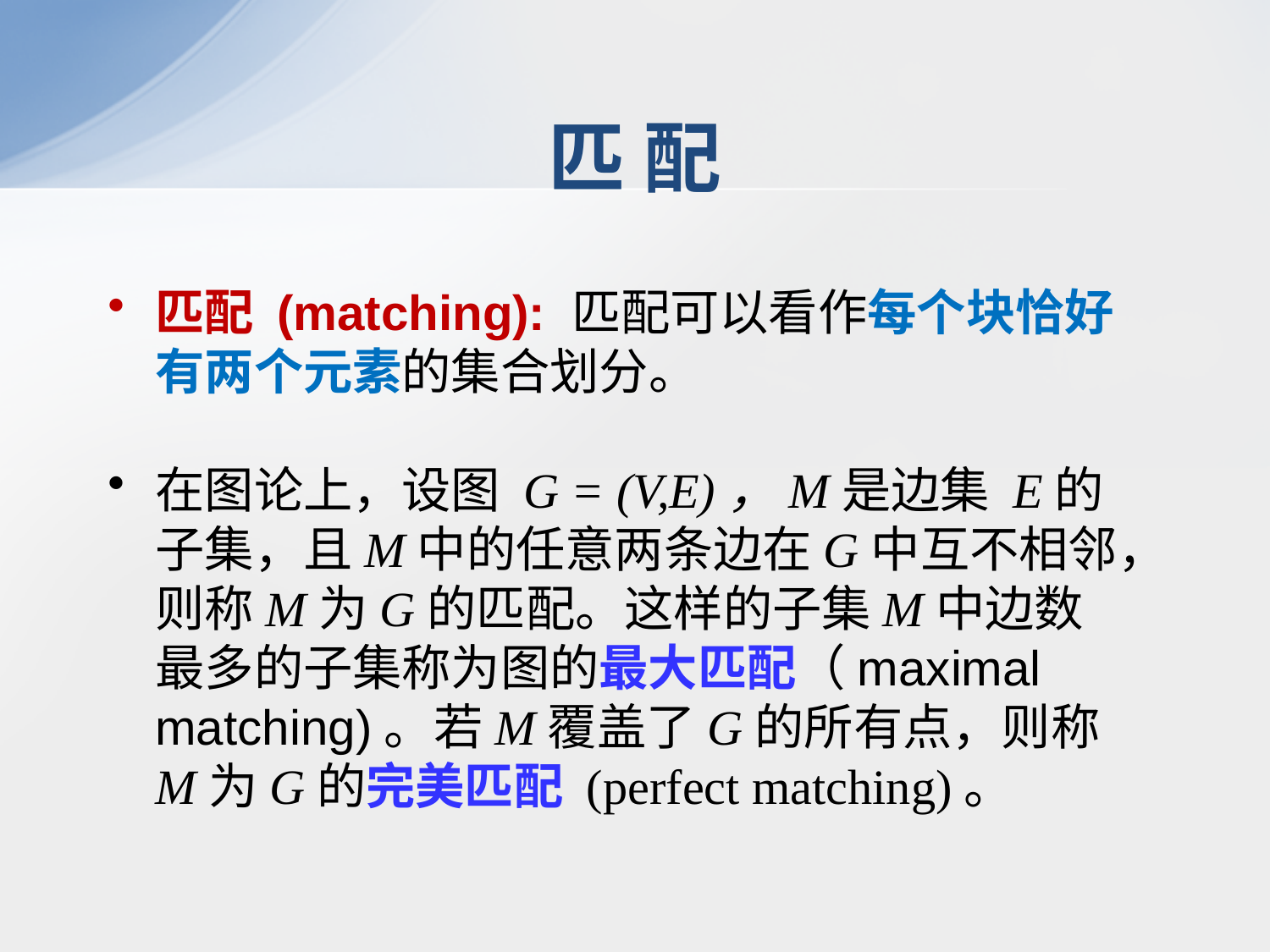

# 匹 配
匹配 (matching): 匹配可以看作每个块恰好有两个元素的集合划分。

在图论上，设图 G = (V,E)，M是边集 E的子集，且M中的任意两条边在G中互不相邻，则称M为G的匹配。这样的子集M中边数最多的子集称为图的最大匹配（maximal matching)。若M覆盖了G的所有点，则称M为G的完美匹配 (perfect matching)。